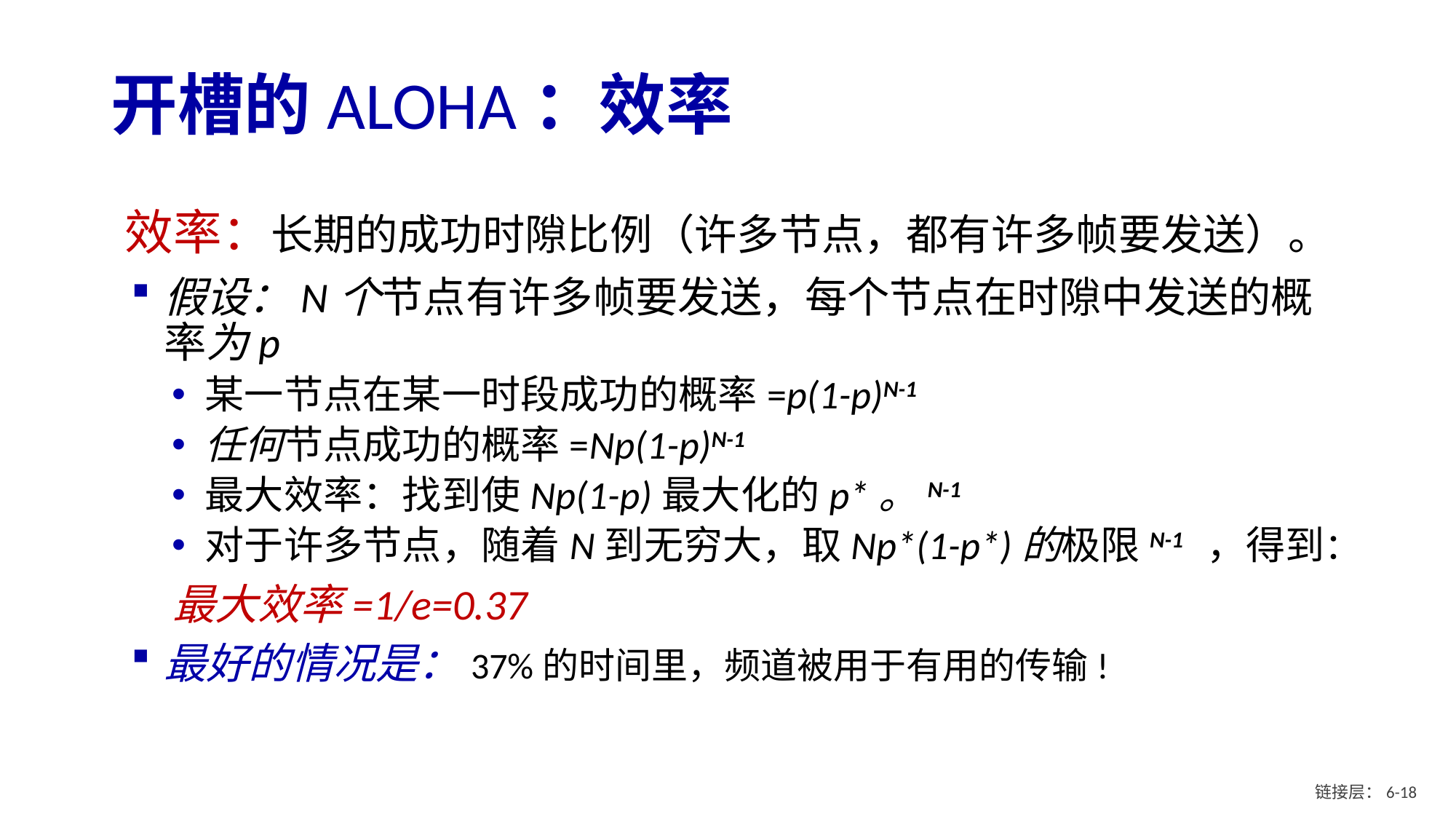

# 开槽的ALOHA：效率
效率：长期的成功时隙比例（许多节点，都有许多帧要发送）。
假设：N个节点有许多帧要发送，每个节点在时隙中发送的概率为p
某一节点在某一时段成功的概率=p(1-p)N-1
任何节点成功的概率=Np(1-p)N-1
最大效率：找到使Np(1-p)最大化的p*。N-1
对于许多节点，随着N到无穷大，取Np*(1-p*)的极限N-1  ，得到：
    最大效率=1/e=0.37
最好的情况是：37%的时间里，频道被用于有用的传输!

链接层：6-18